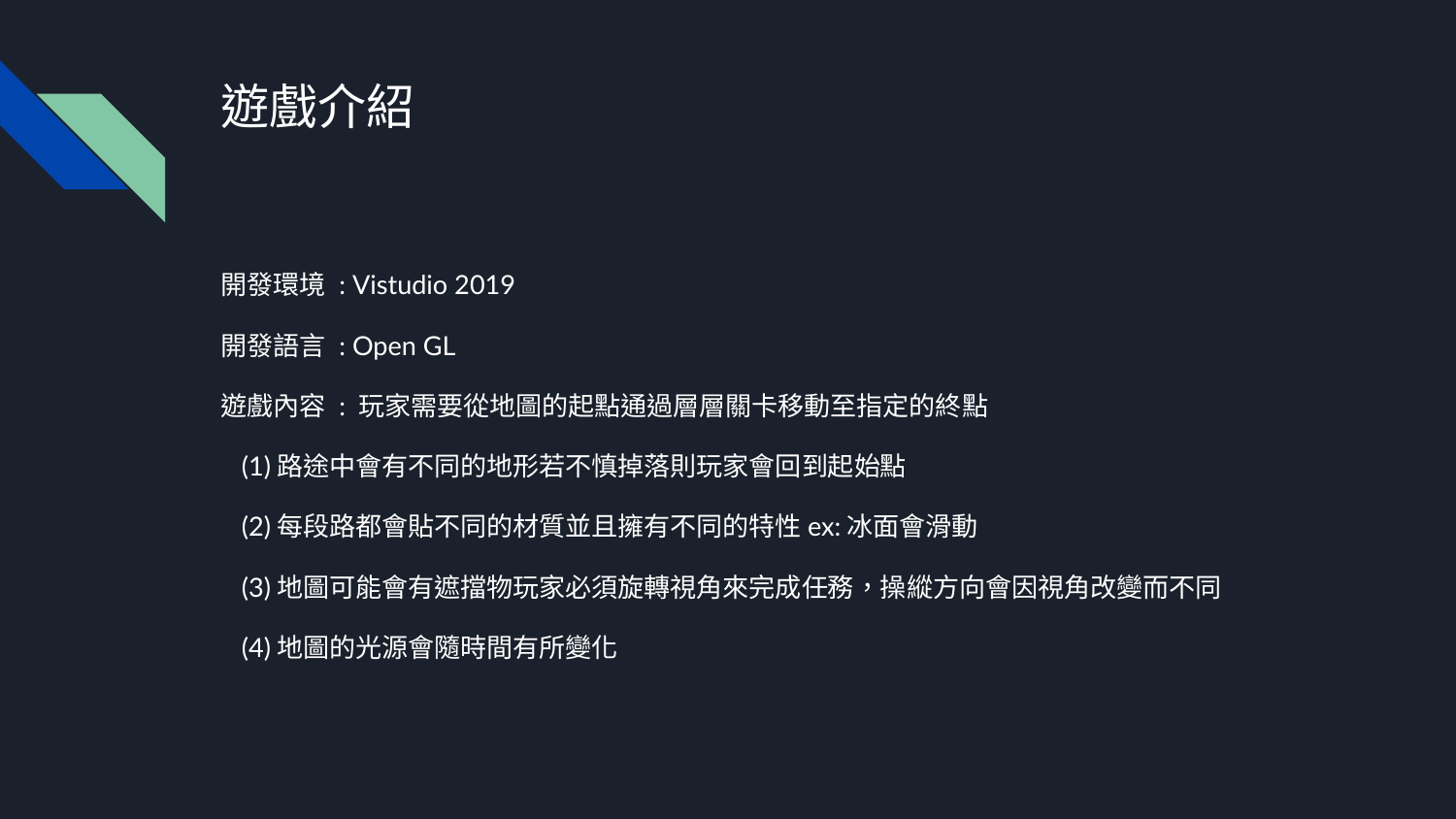

# 遊戲介紹
開發環境 : Vistudio 2019
開發語言 : Open GL
遊戲內容 : 玩家需要從地圖的起點通過層層關卡移動至指定的終點
   (1)路途中會有不同的地形若不慎掉落則玩家會回到起始點
   (2)每段路都會貼不同的材質並且擁有不同的特性ex:冰面會滑動
   (3)地圖可能會有遮擋物玩家必須旋轉視角來完成任務，操縱方向會因視角改變而不同
   (4)地圖的光源會隨時間有所變化